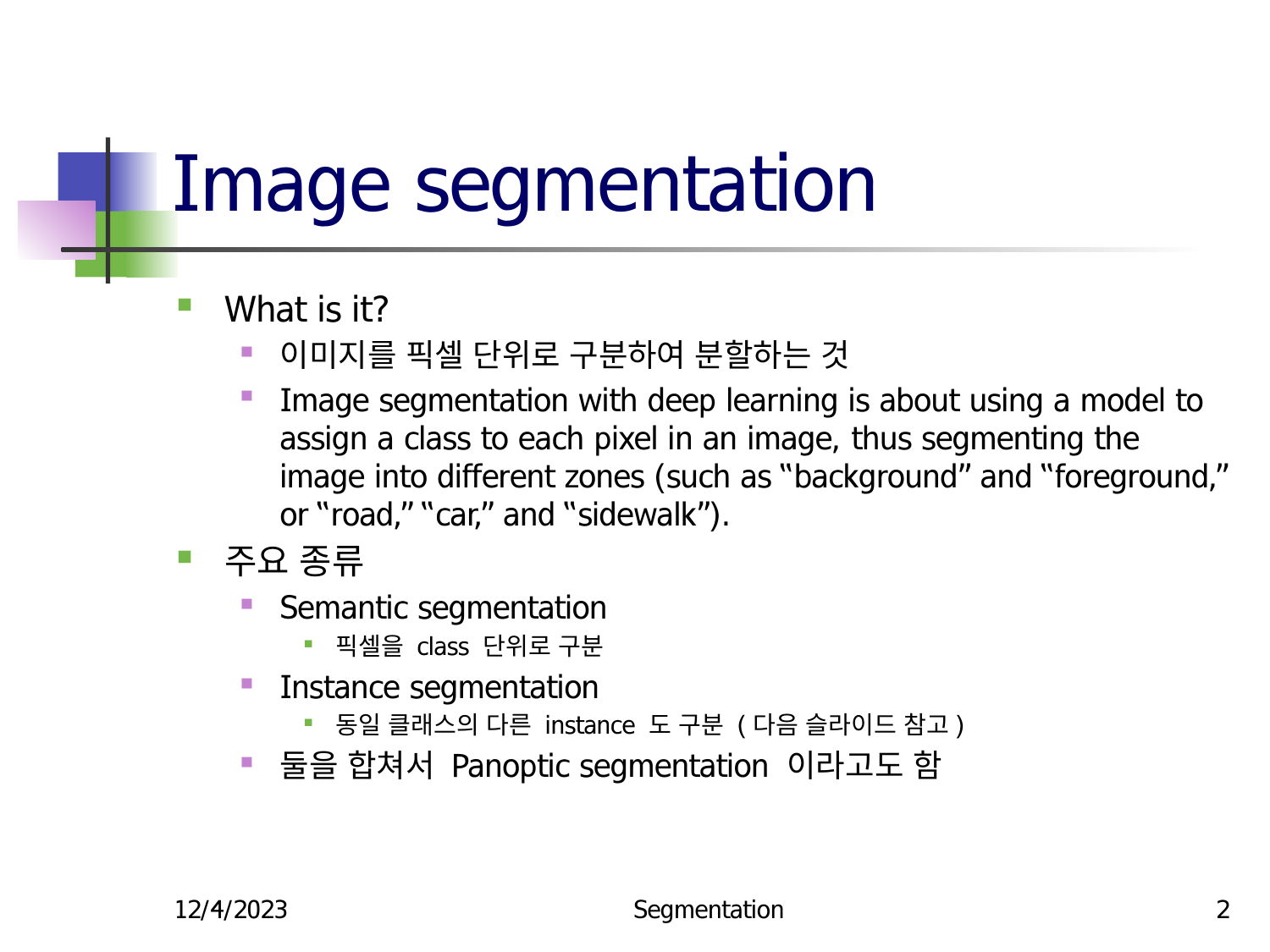

# Image segmentation
What is it?
이미지를 픽셀 단위로 구분하여 분할하는 것
Image segmentation with deep learning is about using a model to assign a class to each pixel in an image, thus segmenting the image into different zones (such as “background” and “foreground,” or “road,” “car,” and “sidewalk”).
주요 종류
Semantic segmentation
픽셀을 class 단위로 구분
Instance segmentation
동일 클래스의 다른 instance 도 구분 (다음 슬라이드 참고)
둘을 합쳐서 Panoptic segmentation 이라고도 함
12/4/2023
Segmentation
2